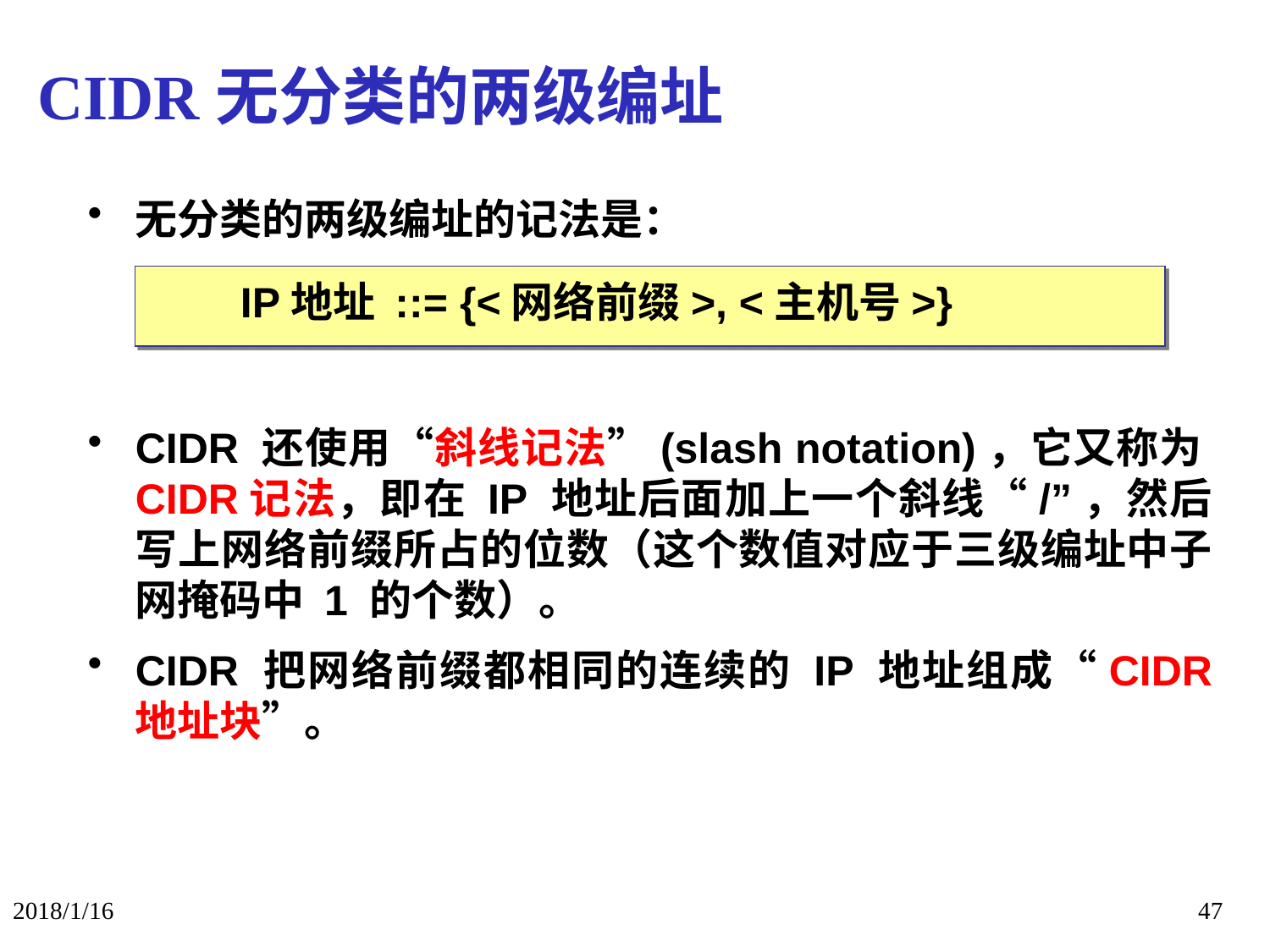

# CIDR无分类的两级编址
无分类的两级编址的记法是：
IP地址 ::= {<网络前缀>, <主机号>}

CIDR 还使用“斜线记法”(slash notation)，它又称为CIDR记法，即在 IP 地址后面加上一个斜线“/”，然后写上网络前缀所占的位数（这个数值对应于三级编址中子网掩码中 1 的个数）。
CIDR 把网络前缀都相同的连续的 IP 地址组成“CIDR 地址块”。

2018/1/16
47